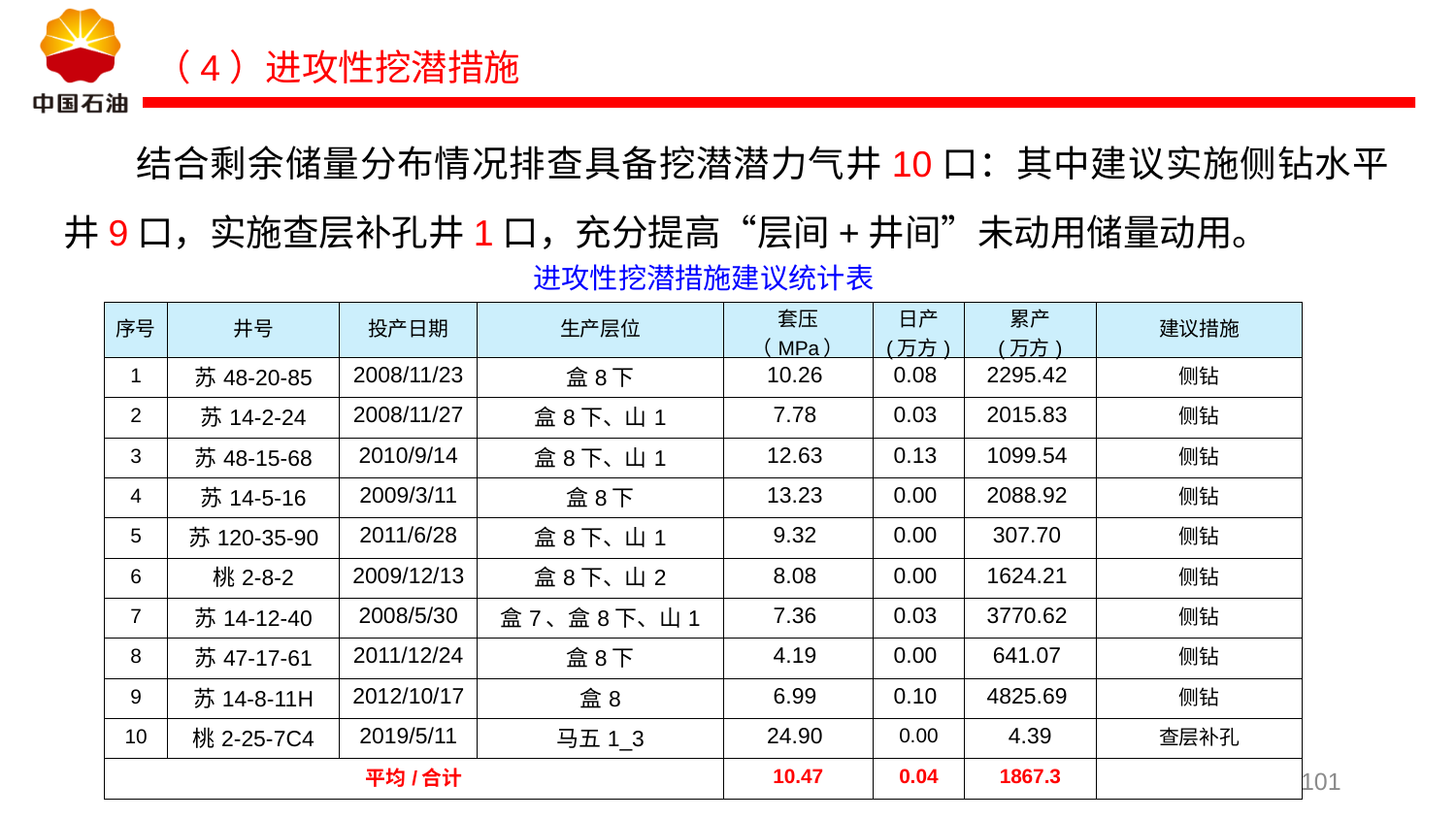

（4）进攻性挖潜措施
结合剩余储量分布情况排查具备挖潜潜力气井10口：其中建议实施侧钻水平井9口，实施查层补孔井1口，充分提高“层间+井间”未动用储量动用。
进攻性挖潜措施建议统计表
| 序号 | 井号 | 投产日期 | 生产层位 | 套压 （MPa） | 日产 (万方) | 累产 (万方) | 建议措施 |
| --- | --- | --- | --- | --- | --- | --- | --- |
| 1 | 苏48-20-85 | 2008/11/23 | 盒8下 | 10.26 | 0.08 | 2295.42 | 侧钻 |
| 2 | 苏14-2-24 | 2008/11/27 | 盒8下、山1 | 7.78 | 0.03 | 2015.83 | 侧钻 |
| 3 | 苏48-15-68 | 2010/9/14 | 盒8下、山1 | 12.63 | 0.13 | 1099.54 | 侧钻 |
| 4 | 苏14-5-16 | 2009/3/11 | 盒8下 | 13.23 | 0.00 | 2088.92 | 侧钻 |
| 5 | 苏120-35-90 | 2011/6/28 | 盒8下、山1 | 9.32 | 0.00 | 307.70 | 侧钻 |
| 6 | 桃2-8-2 | 2009/12/13 | 盒8下、山2 | 8.08 | 0.00 | 1624.21 | 侧钻 |
| 7 | 苏14-12-40 | 2008/5/30 | 盒7、盒8下、山1 | 7.36 | 0.03 | 3770.62 | 侧钻 |
| 8 | 苏47-17-61 | 2011/12/24 | 盒8下 | 4.19 | 0.00 | 641.07 | 侧钻 |
| 9 | 苏14-8-11H | 2012/10/17 | 盒8 | 6.99 | 0.10 | 4825.69 | 侧钻 |
| 10 | 桃2-25-7C4 | 2019/5/11 | 马五1\_3 | 24.90 | 0.00 | 4.39 | 查层补孔 |
| 平均/合计 |  |  |  | 10.47 | 0.04 | 1867.3 |  |
101